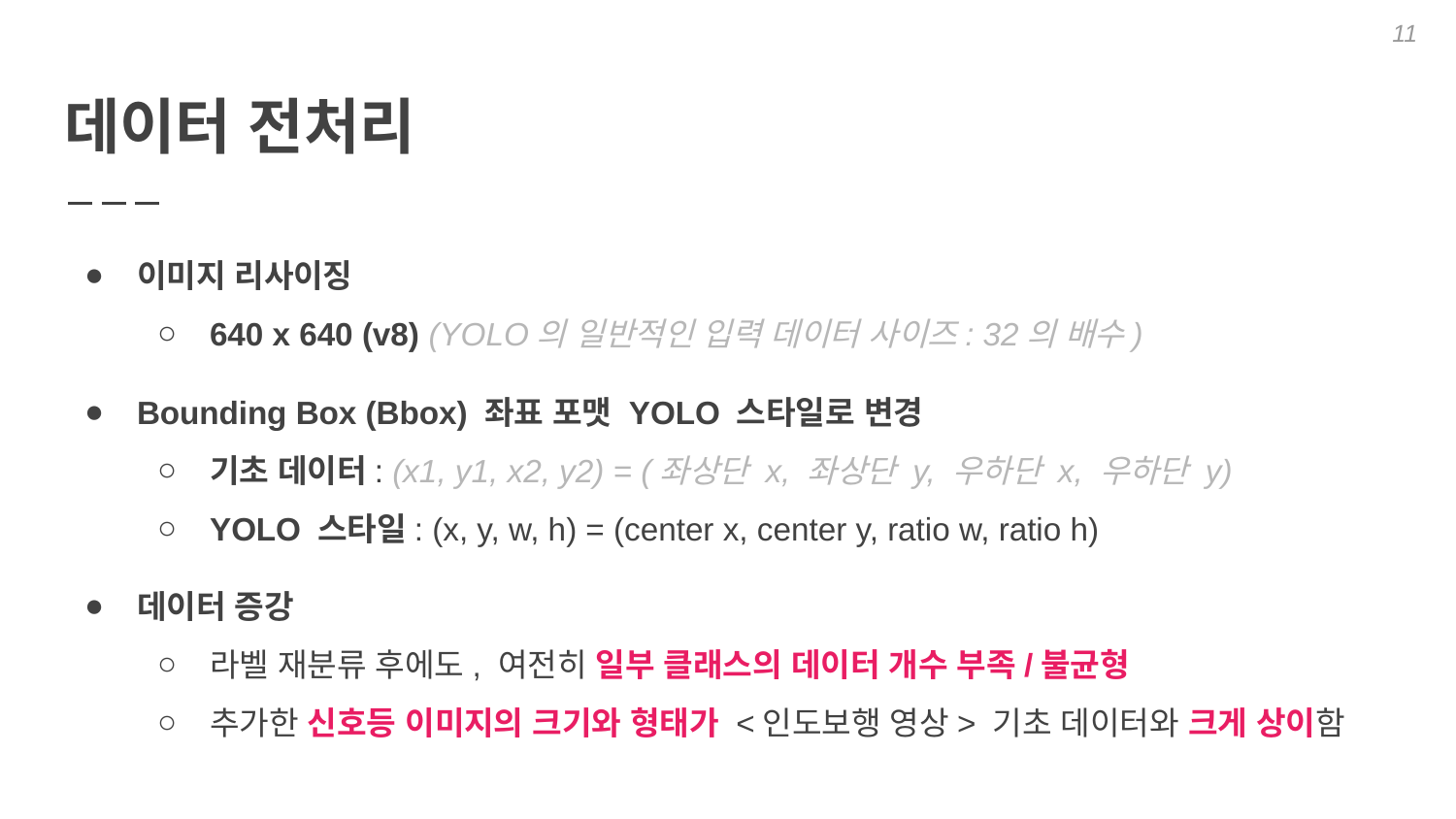

11
# 데이터 전처리
이미지 리사이징
640 x 640 (v8) (YOLO의 일반적인 입력 데이터 사이즈: 32의 배수)
Bounding Box (Bbox) 좌표 포맷 YOLO 스타일로 변경
기초 데이터: (x1, y1, x2, y2) = (좌상단 x, 좌상단 y, 우하단 x, 우하단 y)
YOLO 스타일: (x, y, w, h) = (center x, center y, ratio w, ratio h)
데이터 증강
라벨 재분류 후에도, 여전히 일부 클래스의 데이터 개수 부족/불균형
추가한 신호등 이미지의 크기와 형태가 <인도보행 영상> 기초 데이터와 크게 상이함